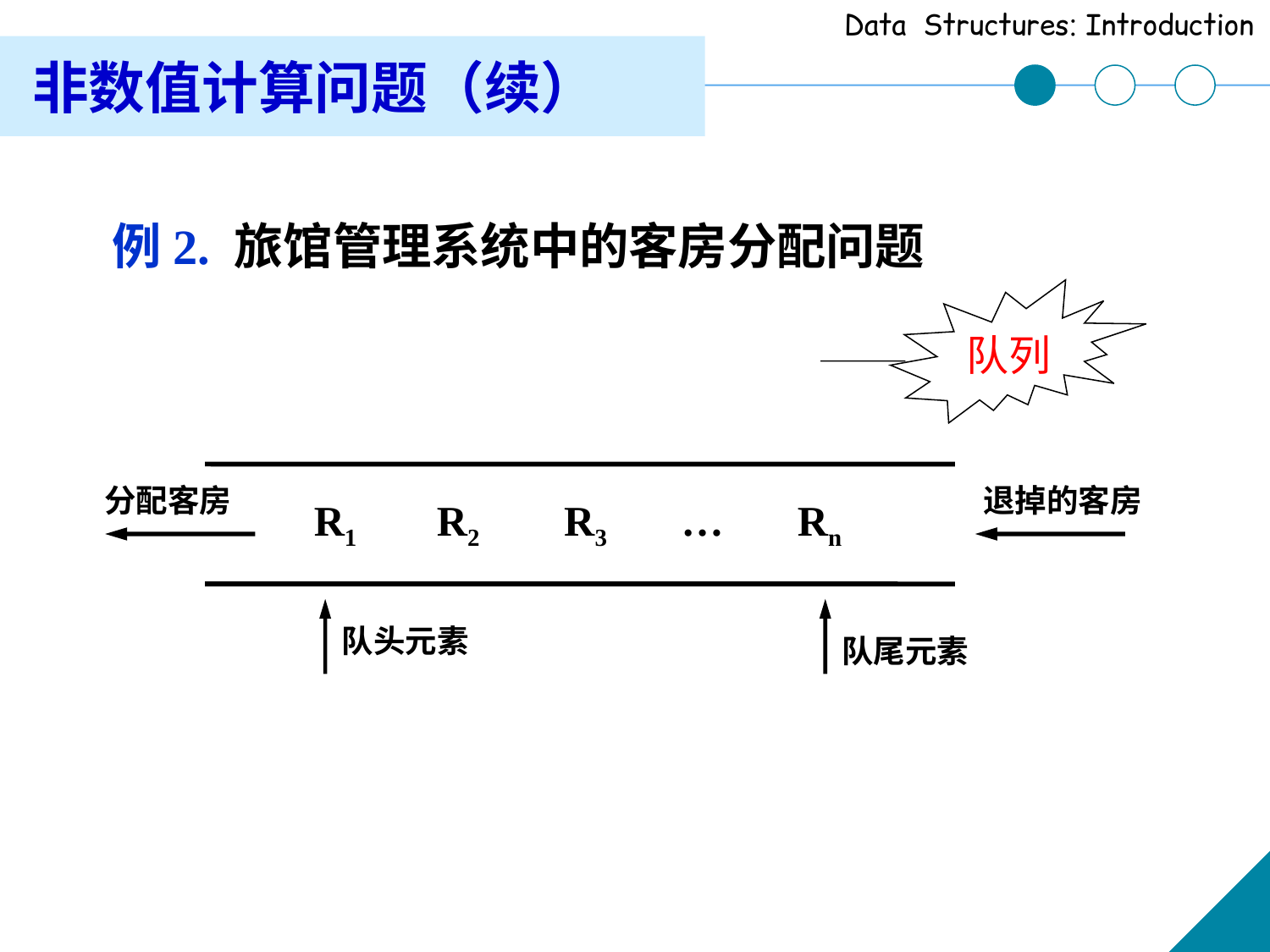

非数值计算问题（续）

  例2. 旅馆管理系统中的客房分配问题
队列

分配客房
退掉的客房
R1        R2        R3       …       Rn

队头元素
队尾元素